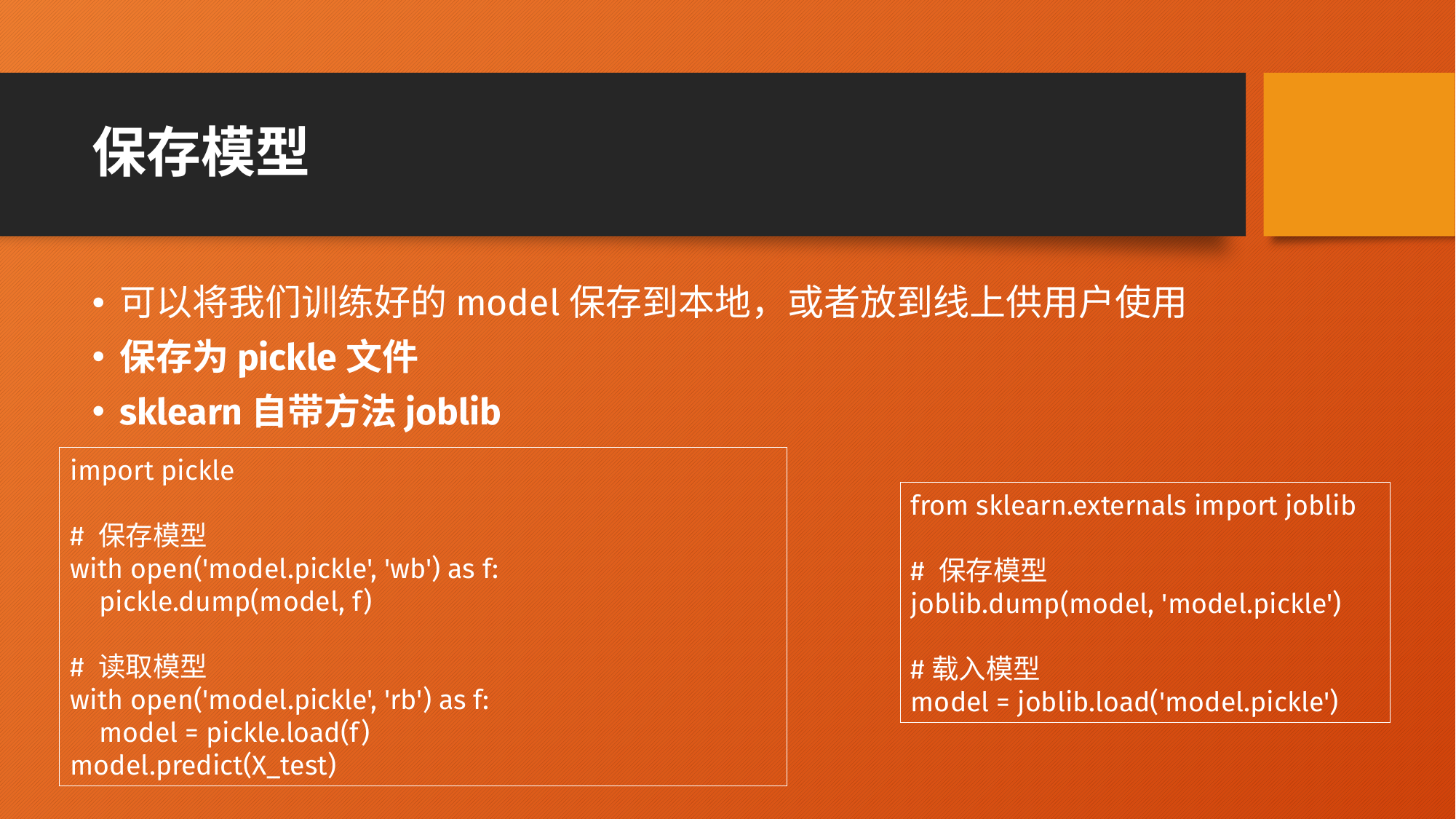

# 保存模型
可以将我们训练好的model保存到本地，或者放到线上供用户使用
保存为pickle文件
sklearn自带方法joblib
import pickle

# 保存模型
with open('model.pickle', 'wb') as f:
    pickle.dump(model, f)

# 读取模型
with open('model.pickle', 'rb') as f:
    model = pickle.load(f)
model.predict(X_test)
from sklearn.externals import joblib

# 保存模型
joblib.dump(model, 'model.pickle')

#载入模型
model = joblib.load('model.pickle')